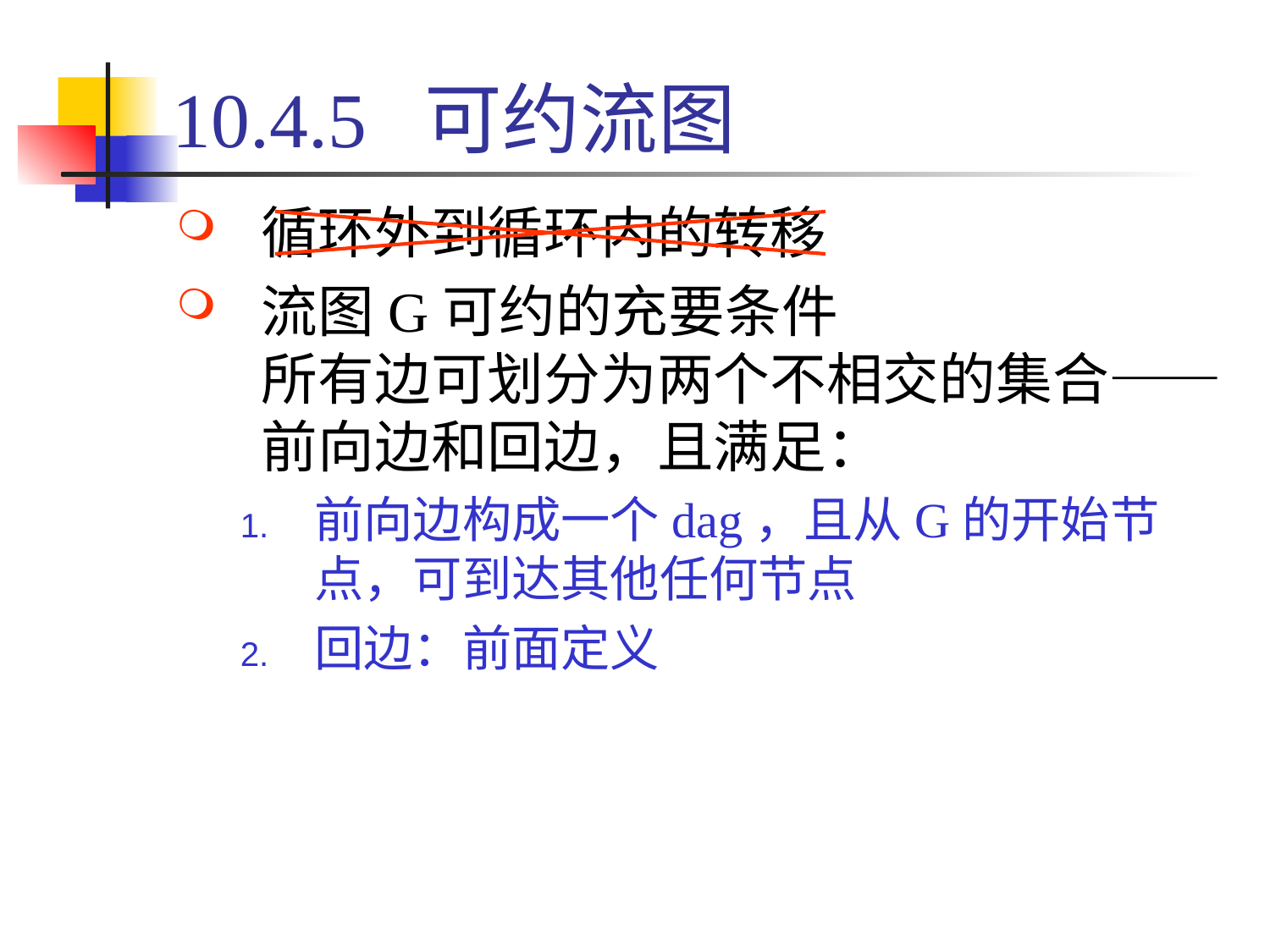

# 10.4.5  可约流图
循环外到循环内的转移
流图G可约的充要条件
所有边可划分为两个不相交的集合——前向边和回边，且满足：
前向边构成一个dag，且从G的开始节点，可到达其他任何节点
回边：前面定义